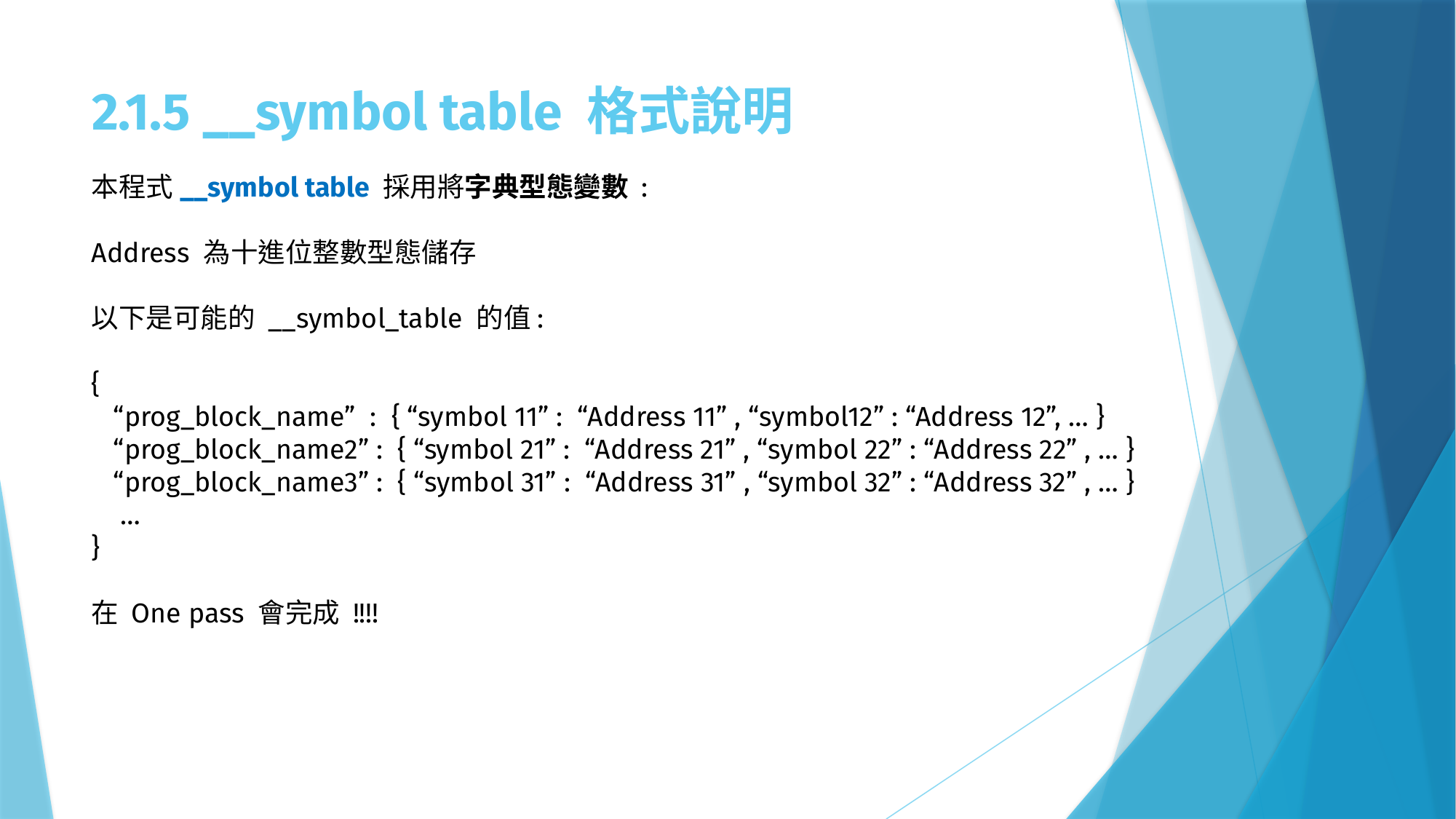

# 2.1.5 __symbol table 格式說明
本程式__symbol table 採用將字典型態變數 :

Address 為十進位整數型態儲存

以下是可能的 __symbol_table 的值:

{
   “prog_block_name”  :  { “symbol 11” :  “Address 11” , “symbol12” : “Address 12”, … }
   “prog_block_name2” :  { “symbol 21” :  “Address 21” , “symbol 22” : “Address 22” , … }
   “prog_block_name3” :  { “symbol 31” :  “Address 31” , “symbol 32” : “Address 32” , … }
    …
}

在 One pass 會完成 !!!!